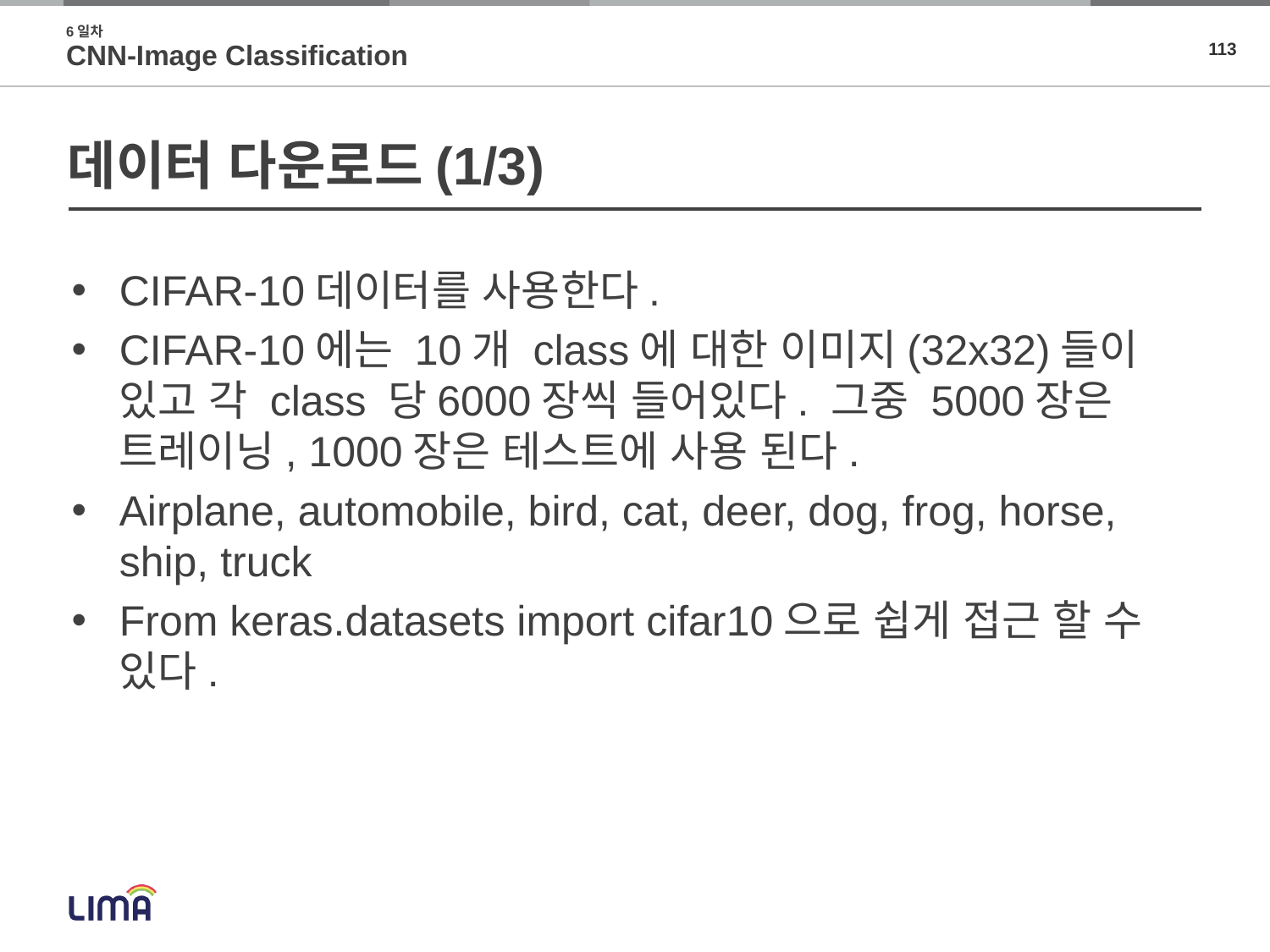

6일차
CNN-Image Classification
# 데이터 다운로드(1/3)
CIFAR-10데이터를 사용한다.
CIFAR-10에는 10개 class에 대한 이미지(32x32)들이 있고 각 class 당6000장씩 들어있다. 그중 5000장은 트레이닝, 1000장은 테스트에 사용 된다.
Airplane, automobile, bird, cat, deer, dog, frog, horse, ship, truck
From keras.datasets import cifar10으로 쉽게 접근 할 수 있다.